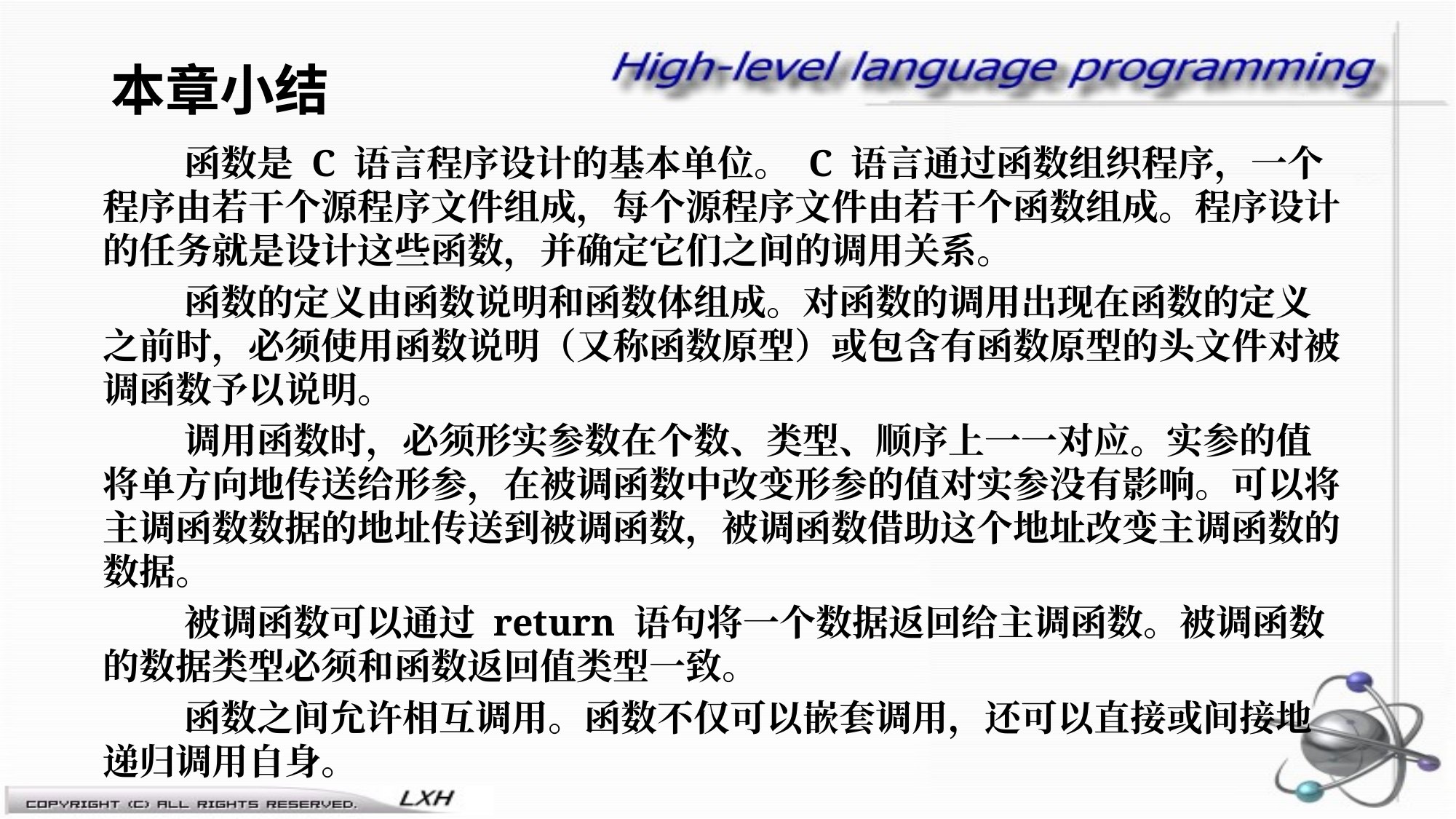

本章小结
函数是 C 语言程序设计的基本单位。 C 语言通过函数组织程序，一个程序由若干个源程序文件组成，每个源程序文件由若干个函数组成。程序设计的任务就是设计这些函数，并确定它们之间的调用关系。
函数的定义由函数说明和函数体组成。对函数的调用出现在函数的定义之前时，必须使用函数说明（又称函数原型）或包含有函数原型的头文件对被调函数予以说明。
调用函数时，必须形实参数在个数、类型、顺序上一一对应。实参的值将单方向地传送给形参，在被调函数中改变形参的值对实参没有影响。可以将主调函数数据的地址传送到被调函数，被调函数借助这个地址改变主调函数的数据。
被调函数可以通过 return 语句将一个数据返回给主调函数。被调函数的数据类型必须和函数返回值类型一致。
函数之间允许相互调用。函数不仅可以嵌套调用，还可以直接或间接地递归调用自身。